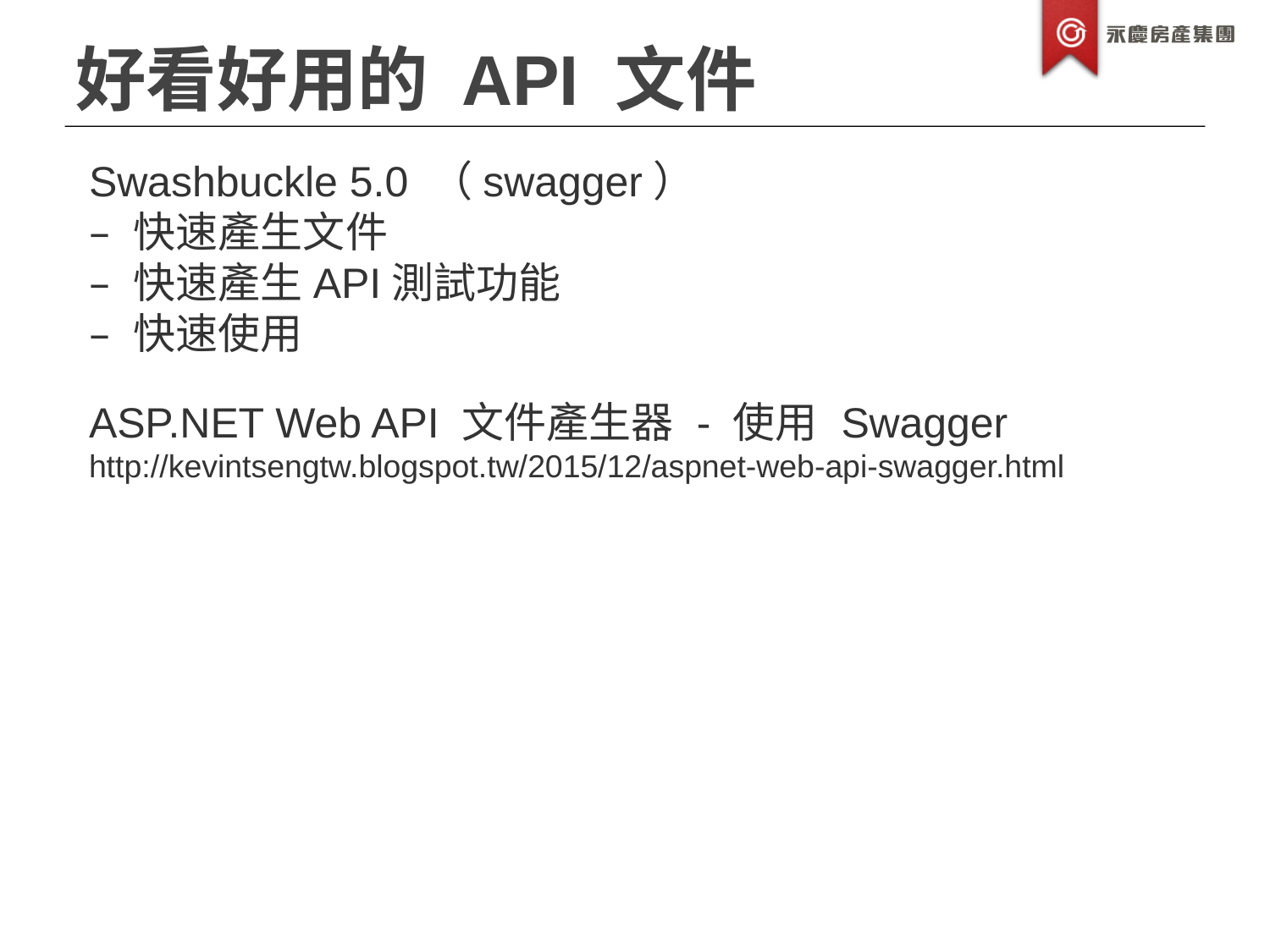

好看好用的 API 文件

Swashbuckle 5.0 （swagger）
– 快速產生文件
– 快速產生API測試功能
– 快速使用

ASP.NET Web API 文件產生器 - 使用 Swagger
http://kevintsengtw.blogspot.tw/2015/12/aspnet-web-api-swagger.html